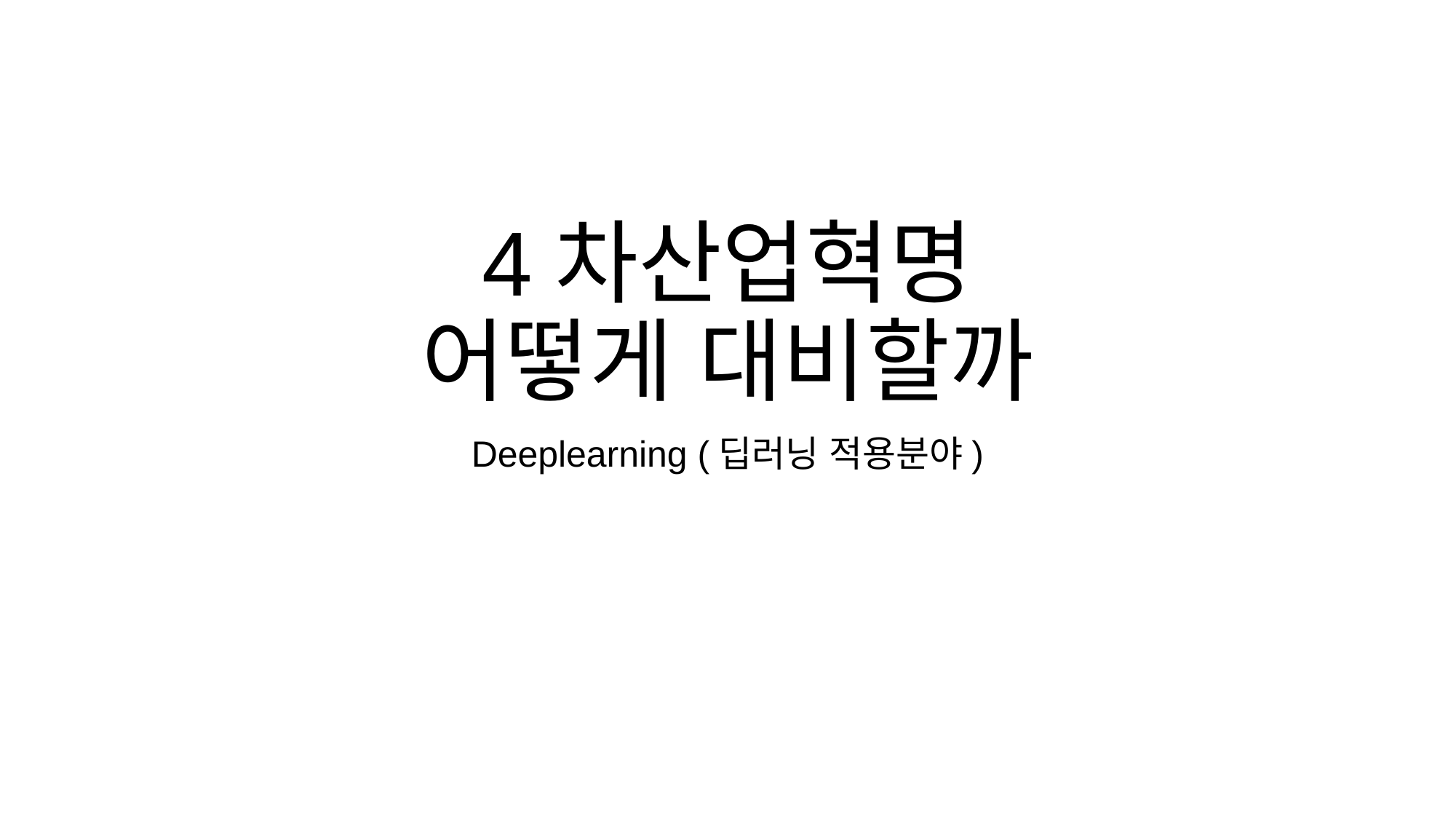

# 4차산업혁명 어떻게 대비할까
Deeplearning (딥러닝 적용분야)